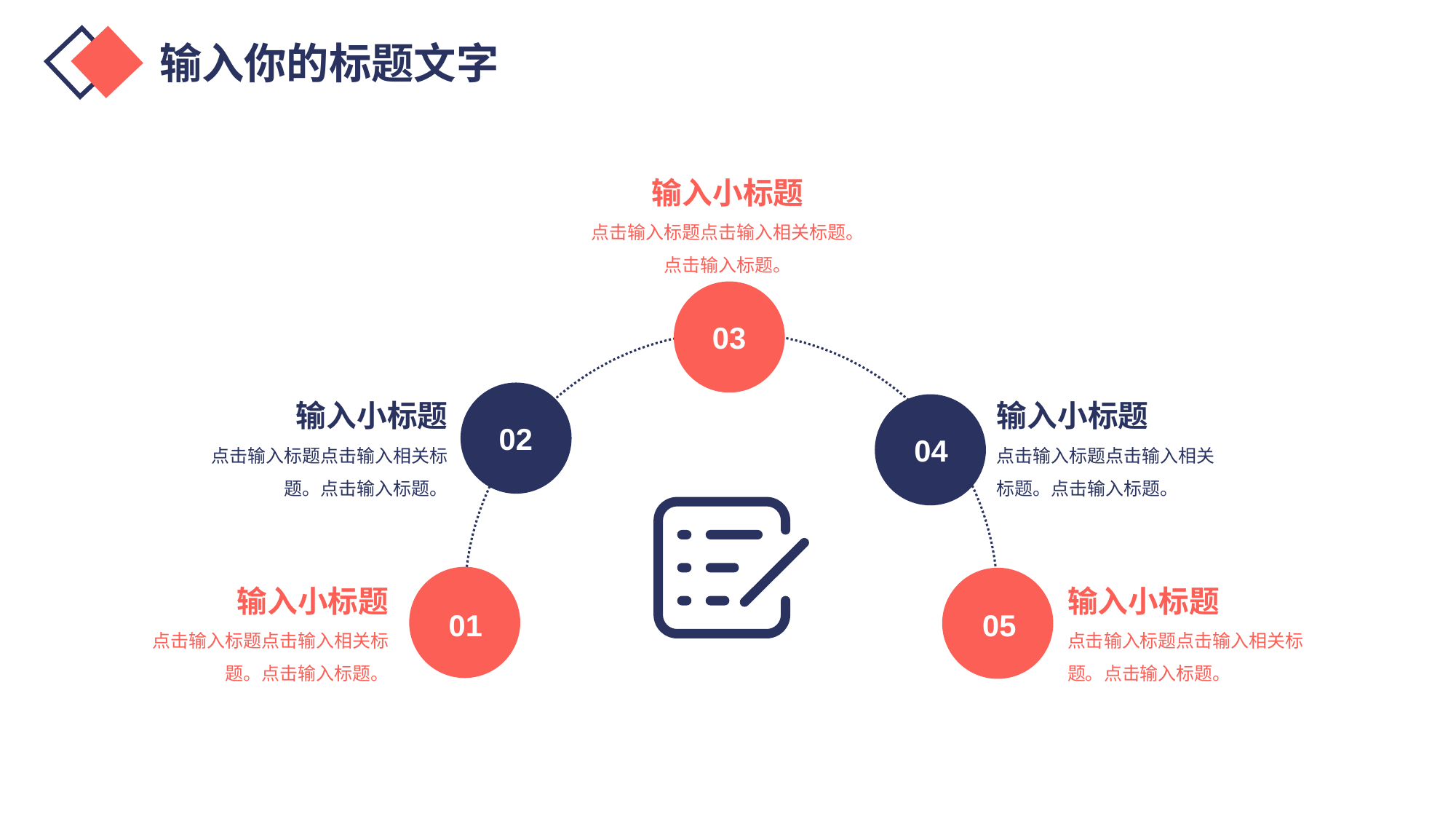

输入你的标题文字

输入小标题
点击输入标题点击输入相关标题。点击输入标题。

03

输入小标题
点击输入标题点击输入相关标题。点击输入标题。
输入小标题
点击输入标题点击输入相关标题。点击输入标题。

02
04

输入小标题
点击输入标题点击输入相关标题。点击输入标题。
输入小标题
点击输入标题点击输入相关标题。点击输入标题。
05
01